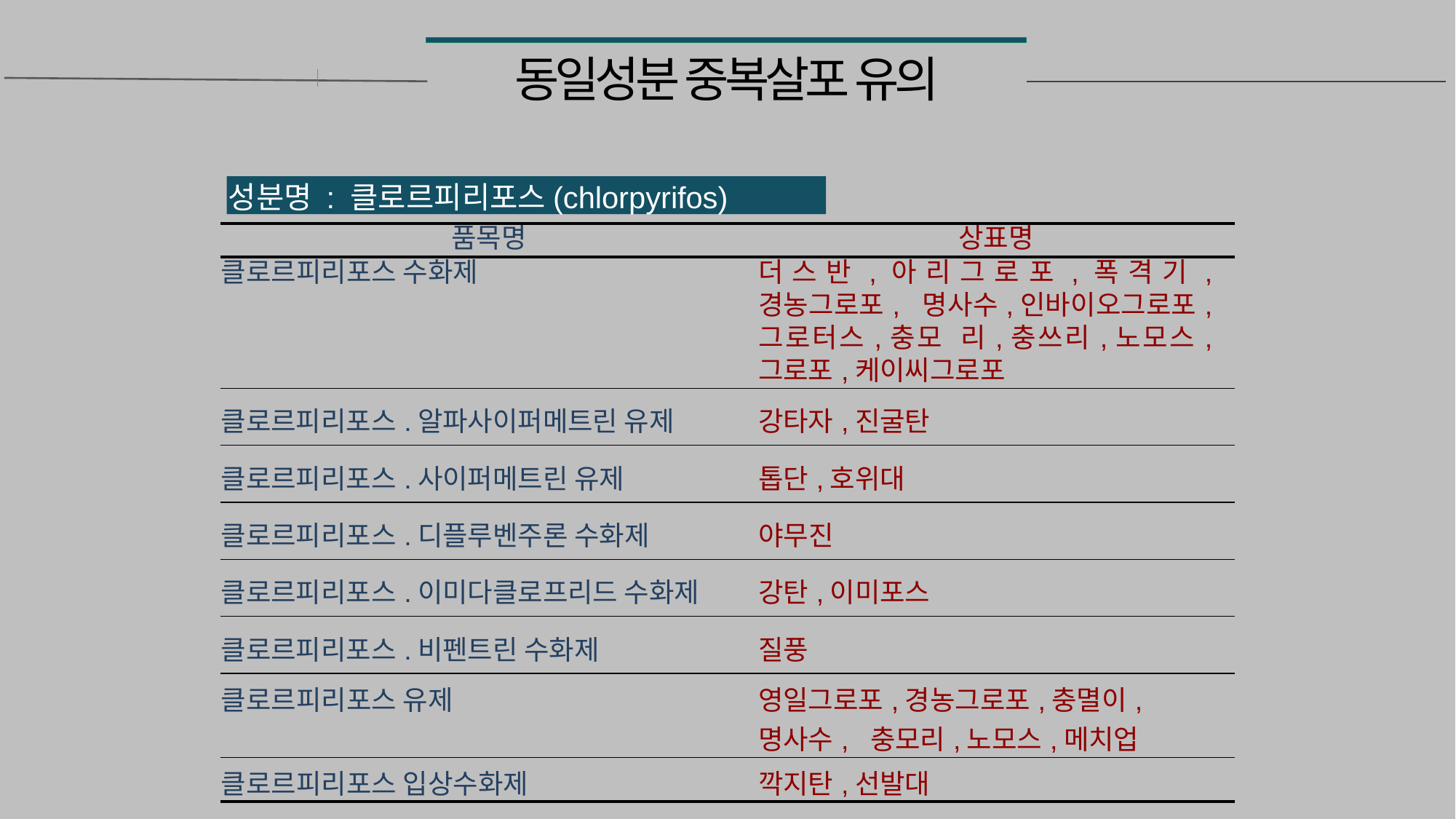

# 동일성분 중복살포 유의
성분명 : 클로르피리포스(chlorpyrifos)
| 품목명 | 상표명 |
| --- | --- |
| 클로르피리포스 수화제 | 더스반,아리그로포,폭격기,경농그로포, 명사수,인바이오그로포,그로터스,충모 리,충쓰리,노모스,그로포,케이씨그로포 |
| 클로르피리포스.알파사이퍼메트린 유제 | 강타자,진굴탄 |
| 클로르피리포스.사이퍼메트린 유제 | 톱단,호위대 |
| 클로르피리포스.디플루벤주론 수화제 | 야무진 |
| 클로르피리포스.이미다클로프리드 수화제 | 강탄,이미포스 |
| 클로르피리포스.비펜트린 수화제 | 질풍 |
| 클로르피리포스 유제 | 영일그로포,경농그로포,충멸이,명사수, 충모리,노모스,메치업 |
| 클로르피리포스 입상수화제 | 깍지탄,선발대 |